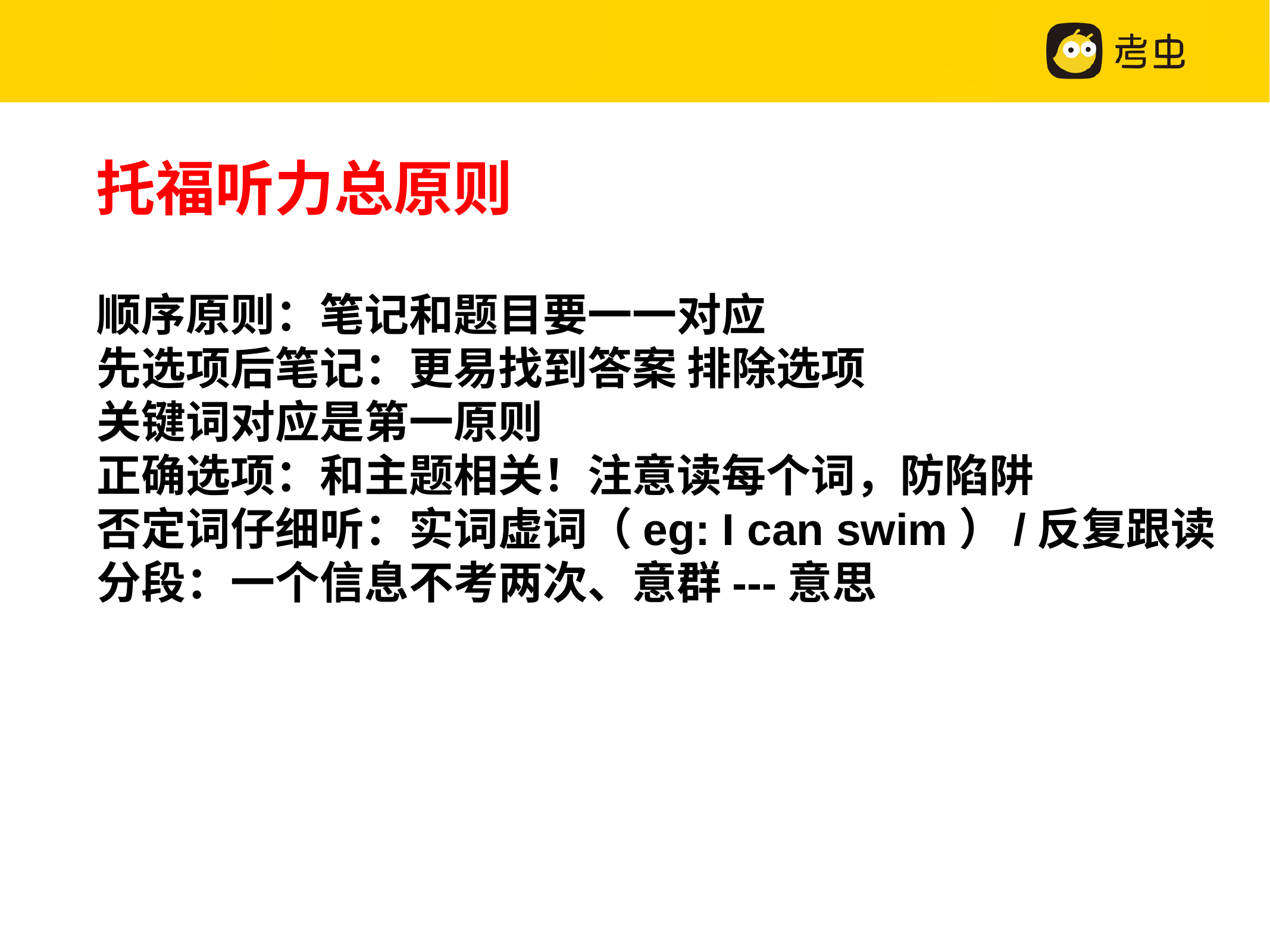

# 托福听力总原则
顺序原则：笔记和题目要一一对应
先选项后笔记：更易找到答案 排除选项
关键词对应是第一原则
正确选项：和主题相关！注意读每个词，防陷阱
否定词仔细听：实词虚词（eg: I can swim）/反复跟读
分段：一个信息不考两次、意群---意思